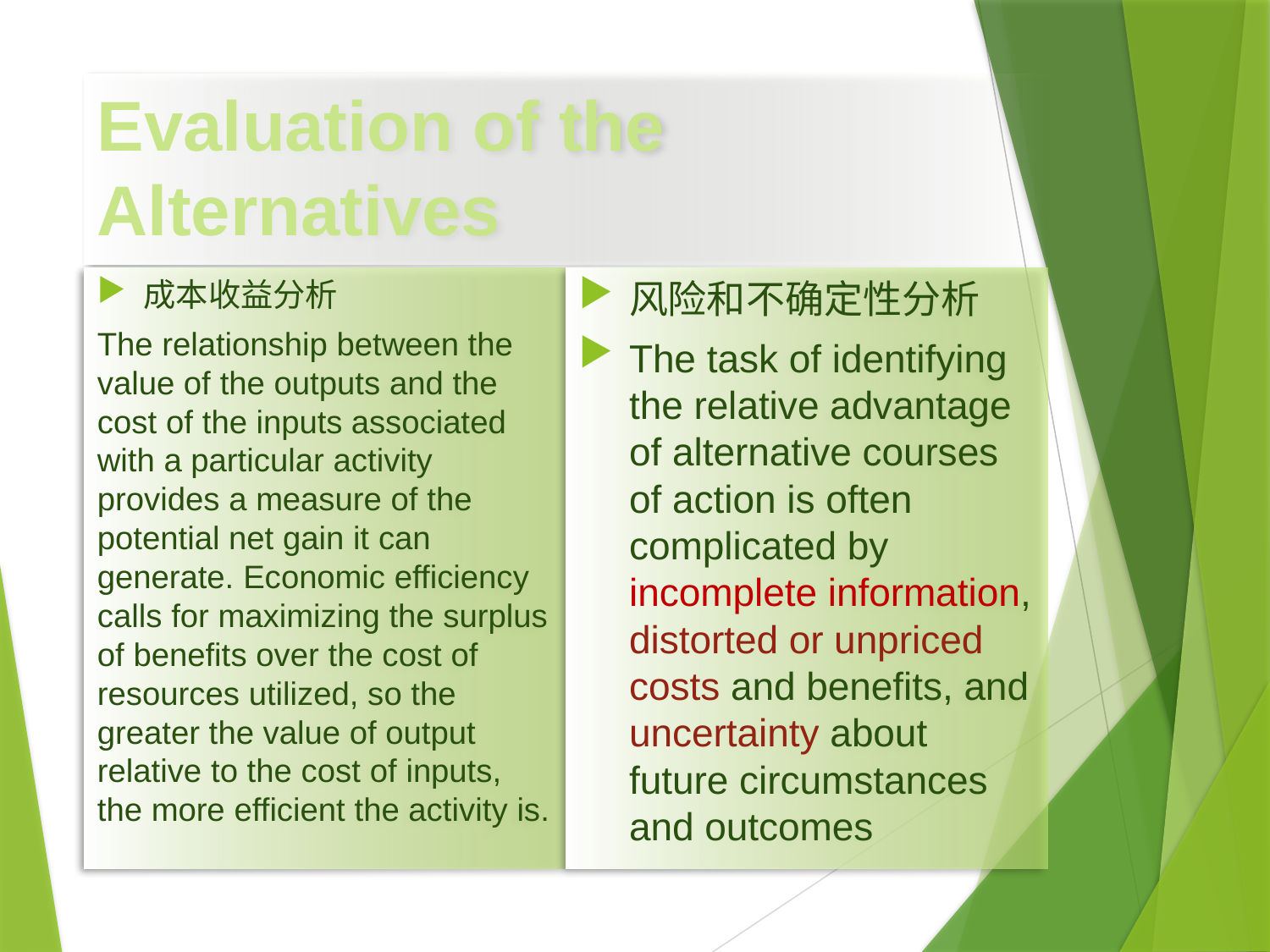

# Evaluation of the Alternatives
风险和不确定性分析
The task of identifying the relative advantage of alternative courses of action is often complicated by incomplete information, distorted or unpriced costs and benefits, and uncertainty about future circumstances and outcomes
成本收益分析
The relationship between the value of the outputs and the cost of the inputs associated with a particular activity provides a measure of the potential net gain it can generate. Economic efficiency calls for maximizing the surplus of benefits over the cost of resources utilized, so the greater the value of output relative to the cost of inputs, the more efficient the activity is.